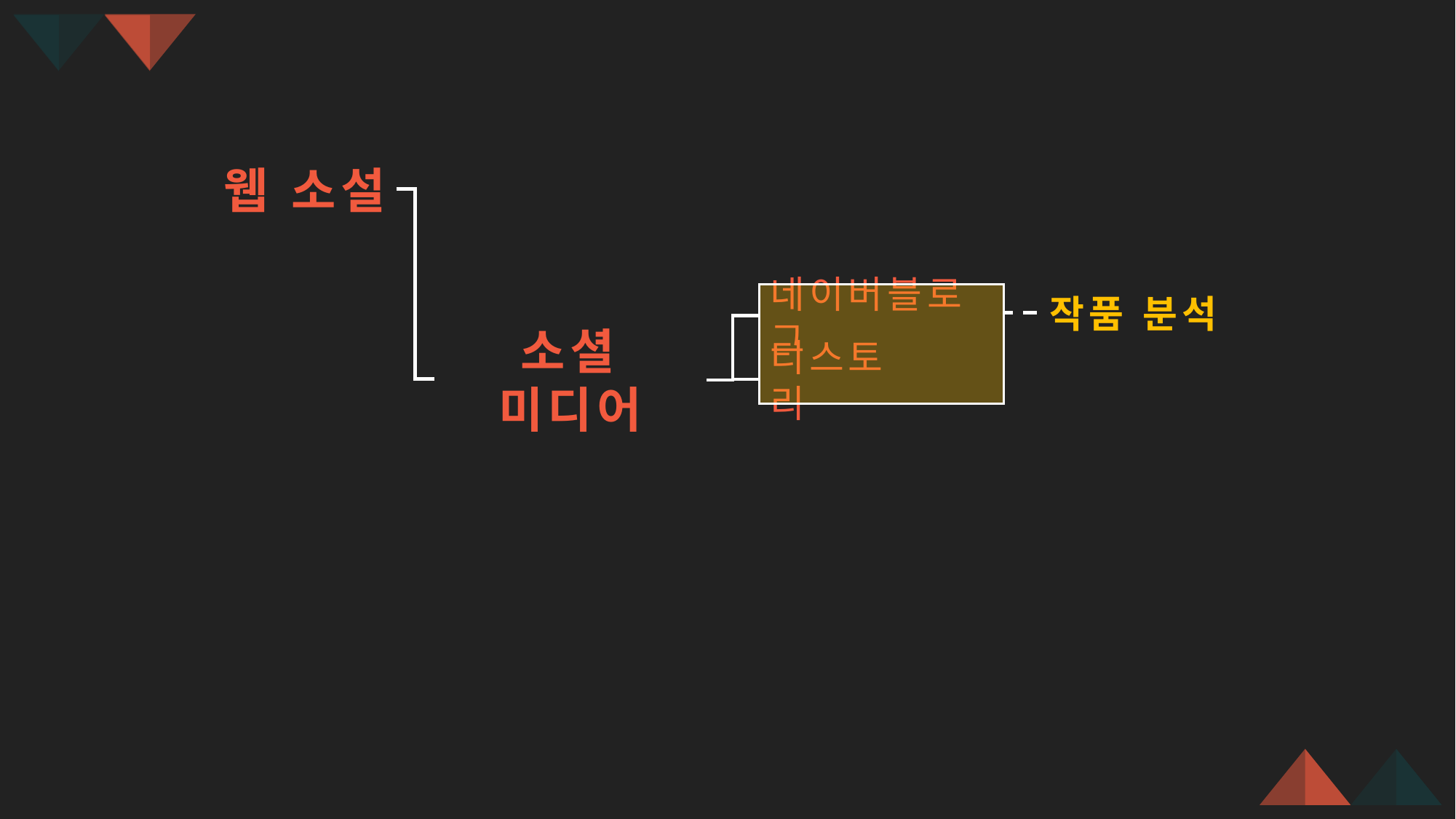

웹 소설

작품 분석
네이버블로그
소셜 미디어
티스토리